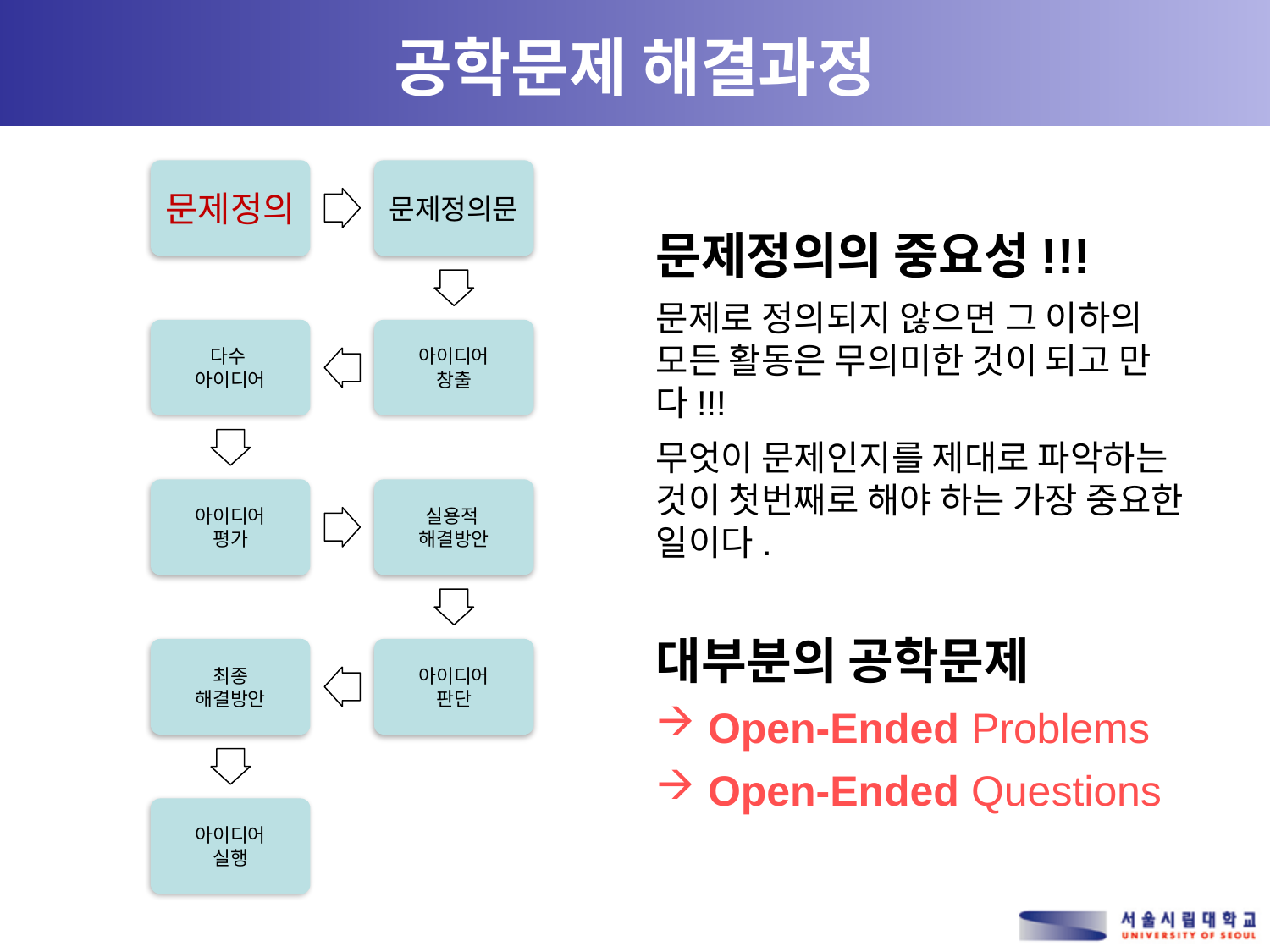

공학문제 해결과정

문제정의

문제정의문

다수
아이디어

아이디어
창출

아이디어
평가

실용적
해결방안

최종
해결방안

아이디어
판단

아이디어
실행
문제정의의 중요성!!!
문제로 정의되지 않으면 그 이하의 모든 활동은 무의미한 것이 되고 만다!!!
무엇이 문제인지를 제대로 파악하는 것이 첫번째로 해야 하는 가장 중요한 일이다.

대부분의 공학문제
 Open-Ended Problems
 Open-Ended Questions